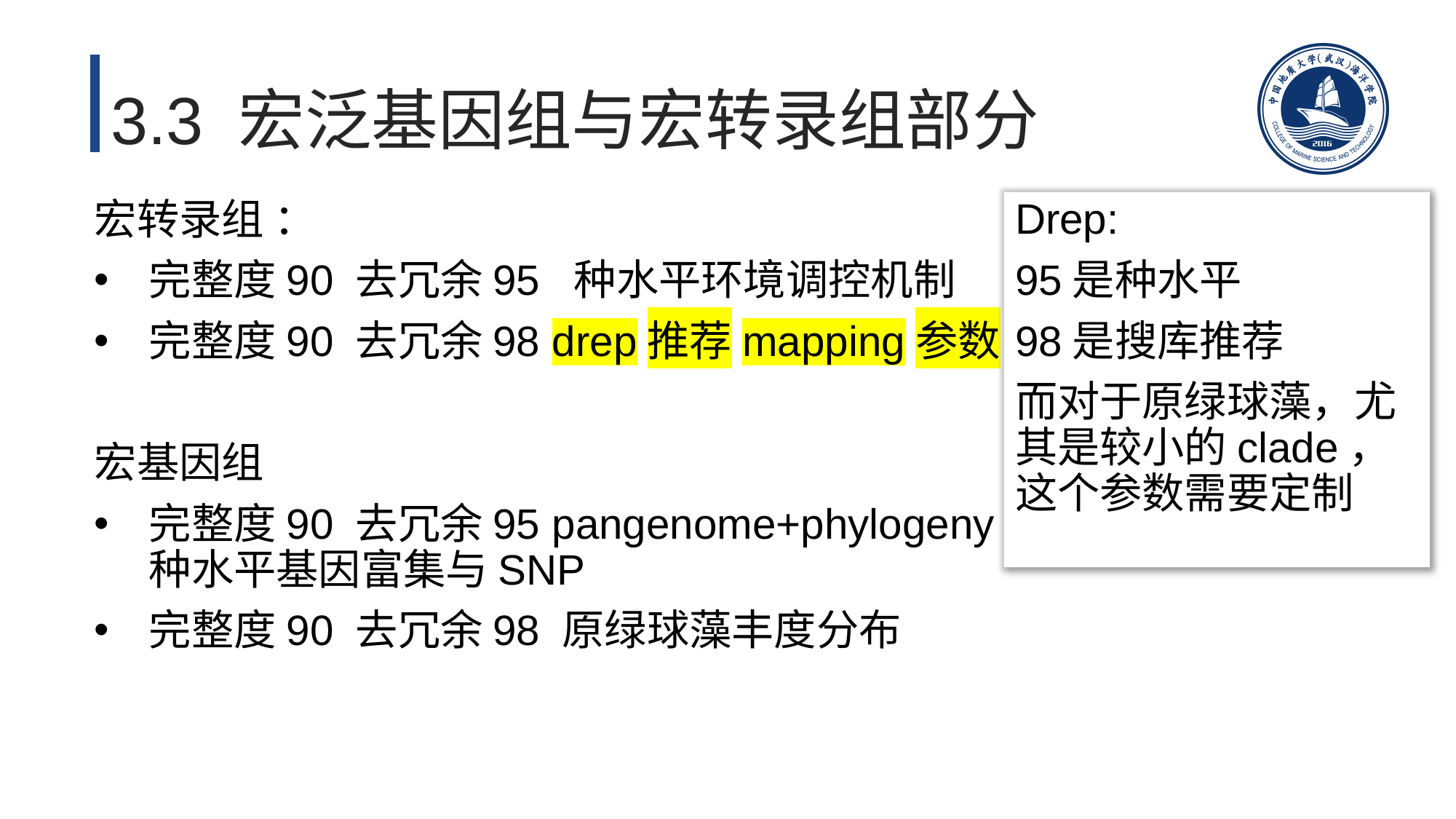

# 3.3 宏泛基因组与宏转录组部分
宏转录组 ：
完整度90 去冗余95  种水平环境调控机制
完整度90 去冗余98 drep推荐mapping参数

宏基因组
完整度90 去冗余95 pangenome+phylogeny种水平基因富集与SNP
完整度90 去冗余98 原绿球藻丰度分布
Drep:
95是种水平
98是搜库推荐
而对于原绿球藻，尤其是较小的clade，这个参数需要定制